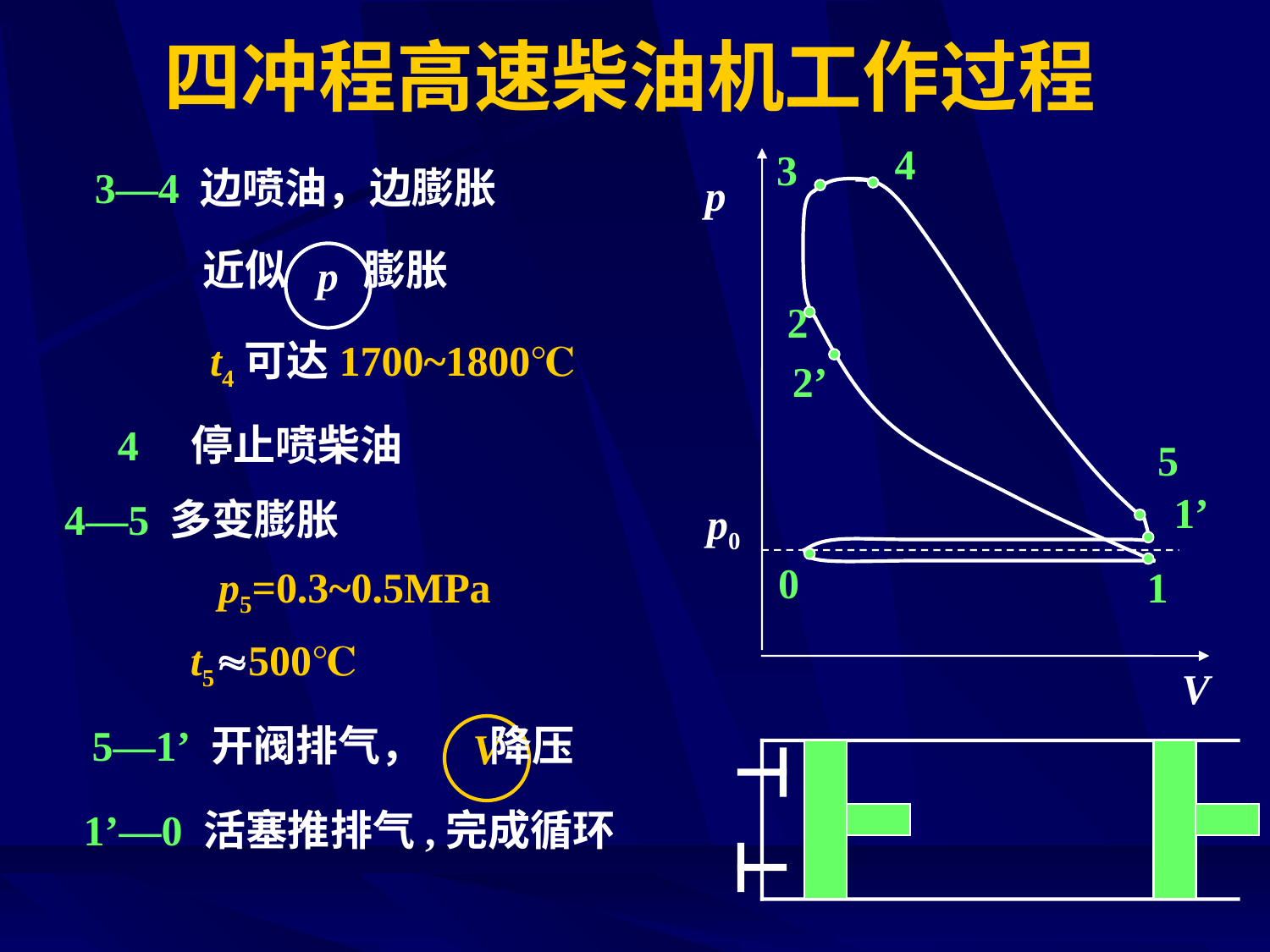

# 四冲程高速柴油机工作过程
4
3

3—4 边喷油，边膨胀
p

近似        膨胀

p
2

t4可达1700~1800℃
2’

4    停止喷柴油
5
1’
4—5 多变膨胀
p0

0

1
p5=0.3~0.5MPa
t5≈500℃

V
5—1’ 开阀排气，       降压

V

1’—0 活塞推排气,完成循环